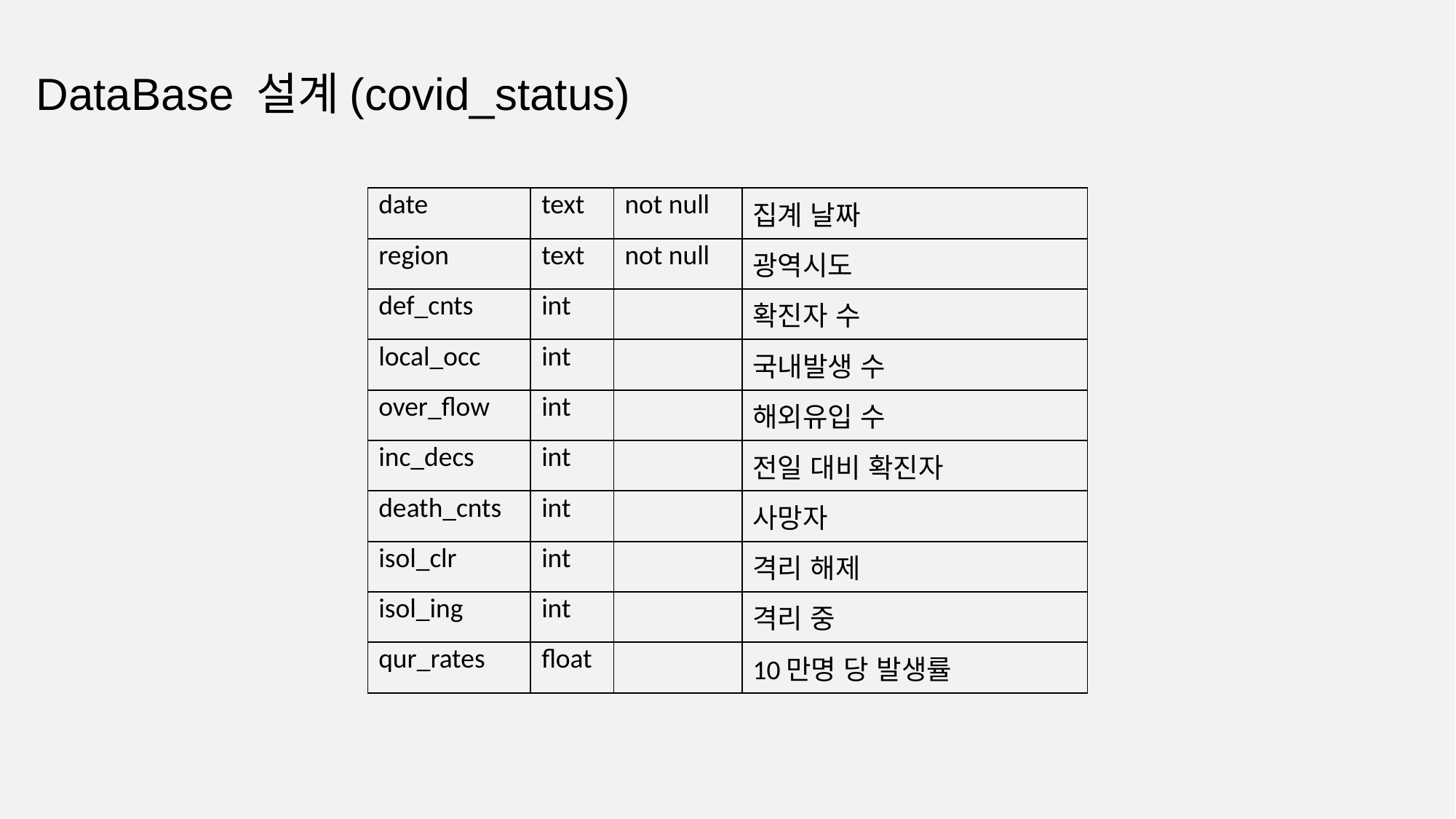

# DataBase 설계(covid_status)
| date | text | not null | 집계 날짜 |
| --- | --- | --- | --- |
| region | text | not null | 광역시도 |
| def\_cnts | int |  | 확진자 수 |
| local\_occ | int |  | 국내발생 수 |
| over\_flow | int |  | 해외유입 수 |
| inc\_decs | int |  | 전일 대비 확진자 |
| death\_cnts | int |  | 사망자 |
| isol\_clr | int |  | 격리 해제 |
| isol\_ing | int |  | 격리 중 |
| qur\_rates | float |  | 10만명 당 발생률 |